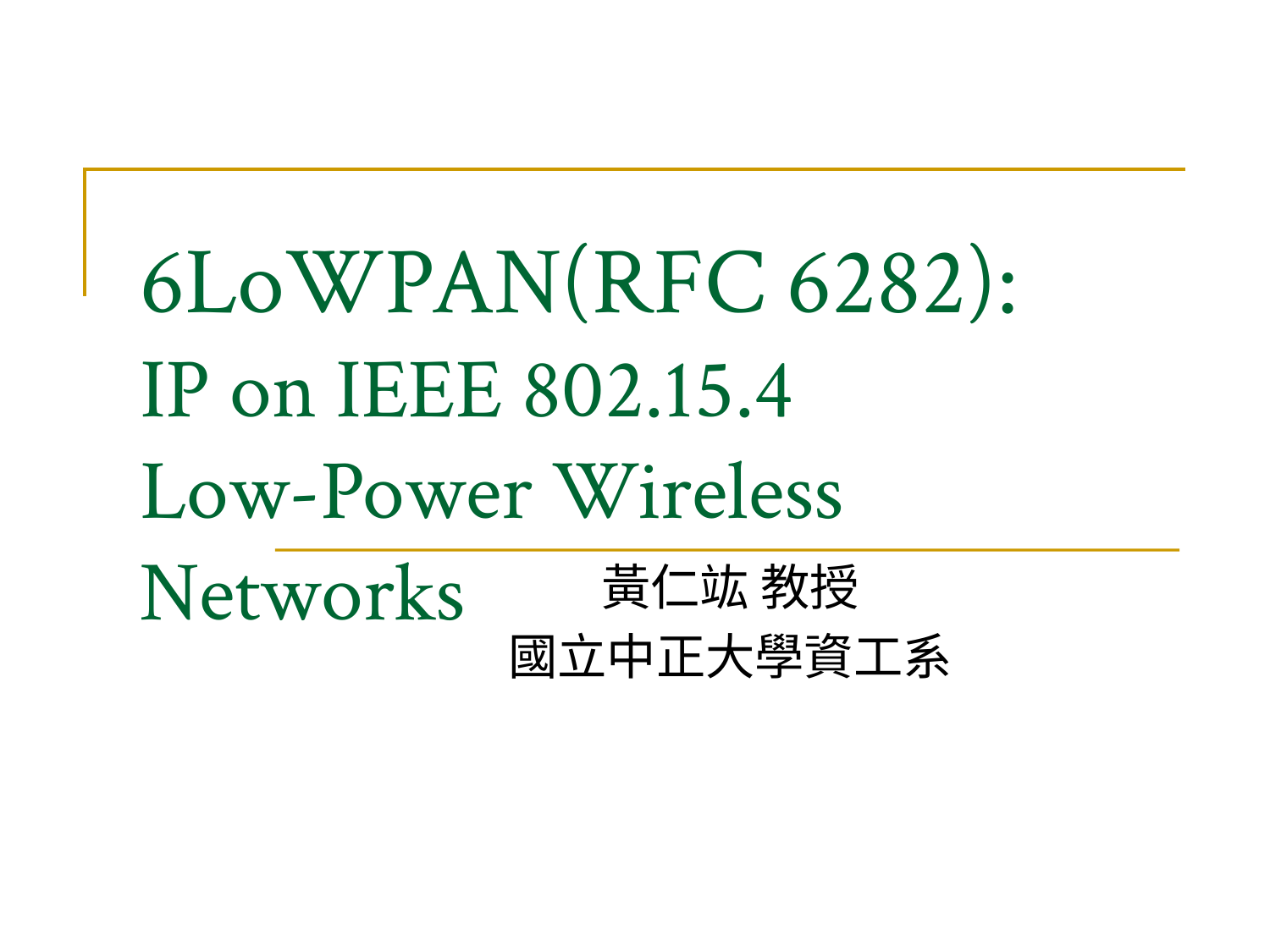

# 6LoWPAN(RFC 6282): IP on IEEE 802.15.4 Low-Power Wireless Networks
黃仁竑 教授
國立中正大學資工系